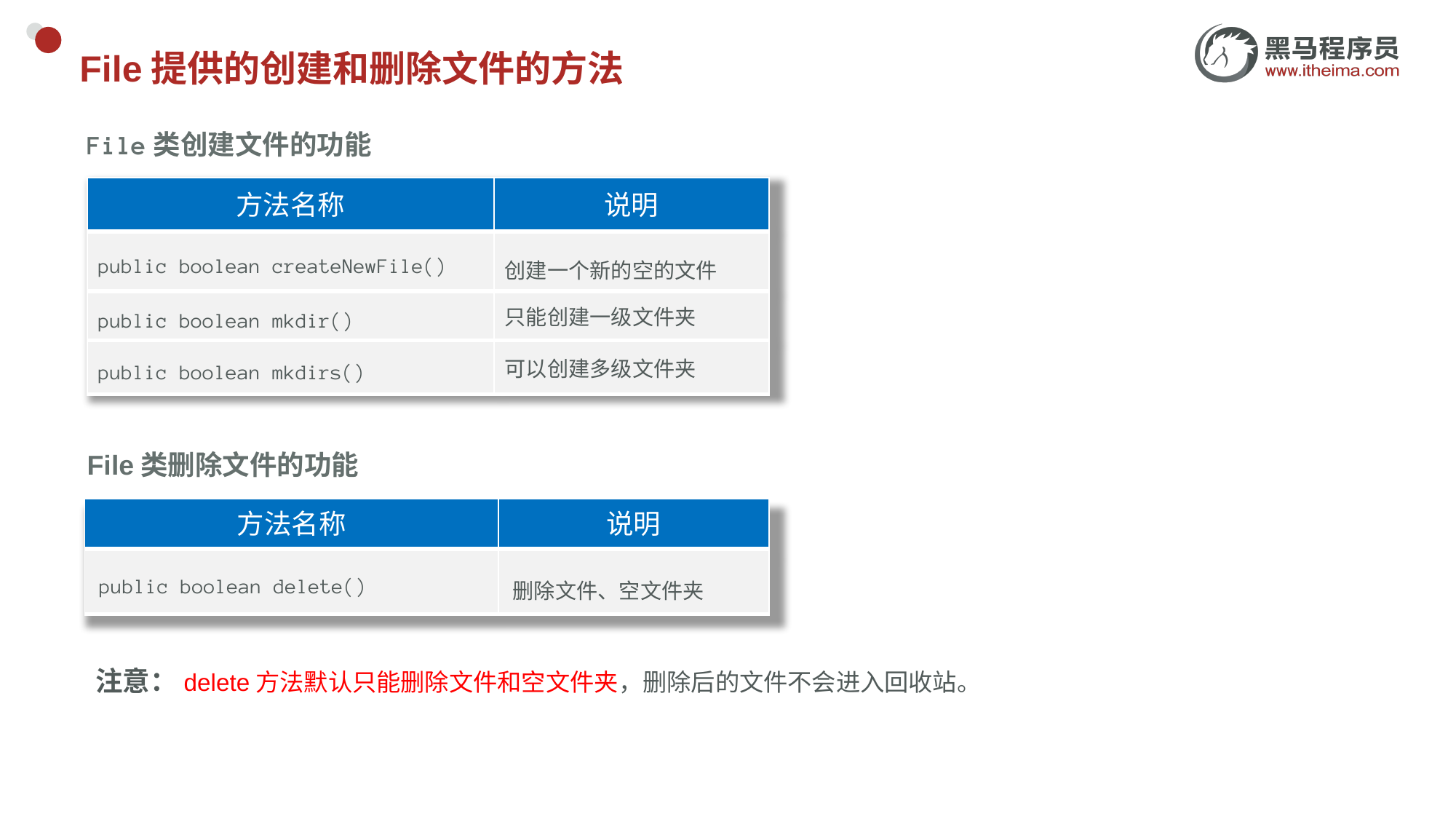

# File提供的创建和删除文件的方法
File类创建文件的功能
| 方法名称 | 说明 |
| --- | --- |
| public boolean createNewFile() | 创建一个新的空的文件 |
| public boolean mkdir() | 只能创建一级文件夹 |
| public boolean mkdirs() | 可以创建多级文件夹 |
File类删除文件的功能
| 方法名称 | 说明 |
| --- | --- |
| public boolean delete​() | 删除文件、空文件夹 |
注意：delete方法默认只能删除文件和空文件夹，删除后的文件不会进入回收站。